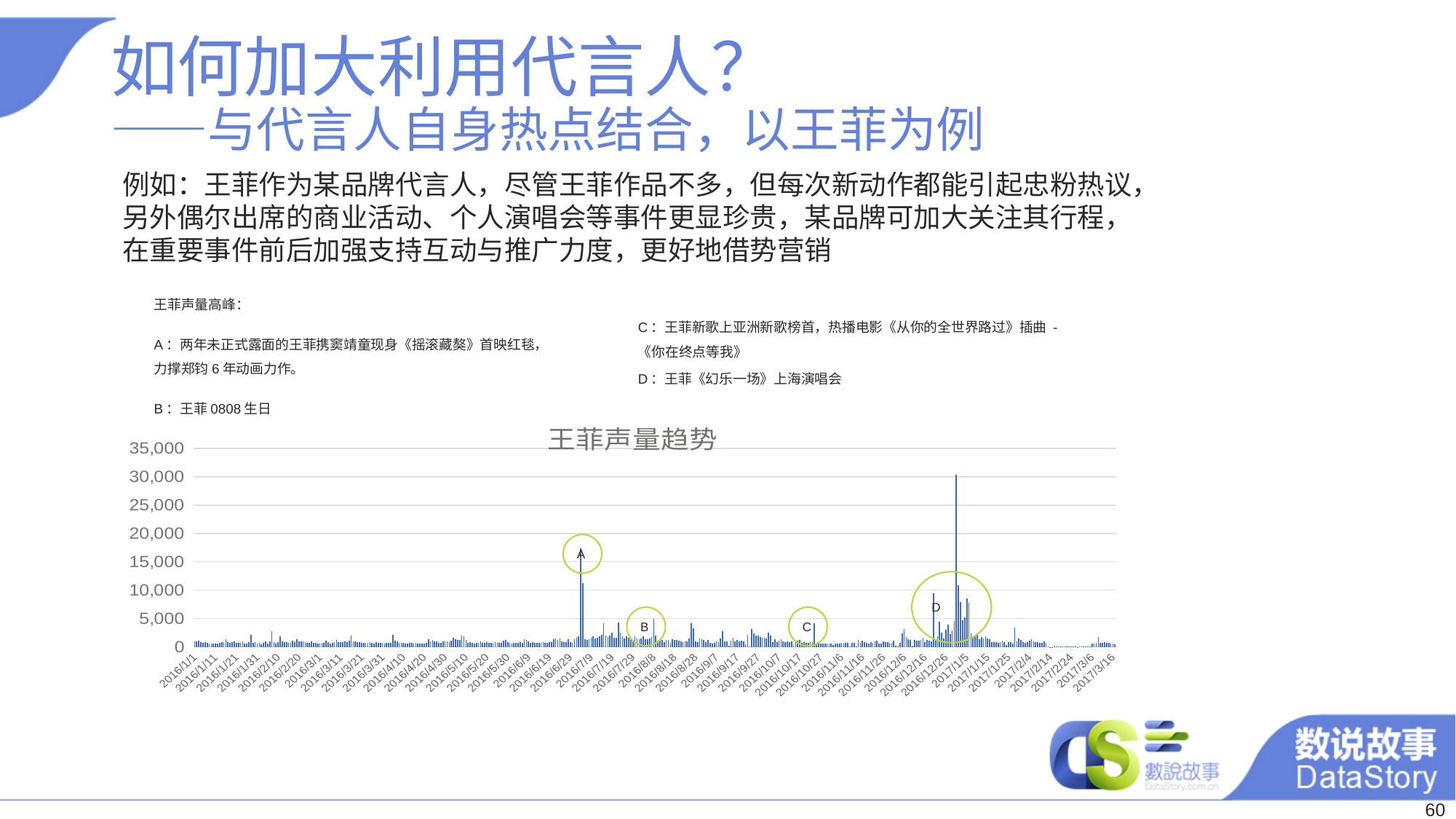

# 如何加大利用代言人？ ——与代言人自身热点结合，以王菲为例

例如：王菲作为某品牌代言人，尽管王菲作品不多，但每次新动作都能引起忠粉热议，另外偶尔出席的商业活动、个人演唱会等事件更显珍贵，某品牌可加大关注其行程，在重要事件前后加强支持互动与推广力度，更好地借势营销
王菲声量高峰：
A：两年未正式露面的王菲携窦靖童现身《摇滚藏獒》首映红毯，力撑郑钧6年动画力作。
B：王菲0808生日
C：王菲新歌上亚洲新歌榜首，热播电影《从你的全世界路过》插曲 -《你在终点等我》
D：王菲《幻乐一场》上海演唱会

### Chart:

| Category | 王菲声量趋势 |
|---|---|
| 42370 | 913.0 |
| 42371 | 961.0 |
| 42372 | 1061.0 |
| 42373 | 891.0 |
| 42374 | 771.0 |
| 42375 | 797.0 |
| 42376 | 736.0 |
| 42377 | 554.0 |
| 42378 | 564.0 |
| 42379 | 569.0 |
| 42380 | 626.0 |
| 42381 | 618.0 |
| 42382 | 733.0 |
| 42383 | 821.0 |
| 42384 | 829.0 |
| 42385 | 1385.0 |
| 42386 | 816.0 |
| 42387 | 755.0 |
| 42388 | 839.0 |
| 42389 | 914.0 |
| 42390 | 722.0 |
| 42391 | 772.0 |
| 42392 | 674.0 |
| 42393 | 932.0 |
| 42394 | 649.0 |
| 42395 | 578.0 |
| 42396 | 886.0 |
| 42397 | 2067.0 |
| 42398 | 679.0 |
| 42399 | 786.0 |
| 42400 | 650.0 |
| 42401 | 680.0 |
| 42402 | 508.0 |
| 42403 | 686.0 |
| 42404 | 955.0 |
| 42405 | 639.0 |
| 42406 | 1015.0 |
| 42407 | 2819.0 |
| 42408 | 868.0 |
| 42409 | 626.0 |
| 42410 | 848.0 |
| 42411 | 1915.0 |
| 42412 | 998.0 |
| 42413 | 845.0 |
| 42414 | 789.0 |
| 42415 | 764.0 |
| 42416 | 699.0 |
| 42417 | 1075.0 |
| 42418 | 807.0 |
| 42419 | 1320.0 |
| 42420 | 949.0 |
| 42421 | 941.0 |
| 42422 | 913.0 |
| 42423 | 821.0 |
| 42424 | 712.0 |
| 42425 | 751.0 |
| 42426 | 917.0 |
| 42427 | 735.0 |
| 42428 | 694.0 |
| 42429 | 580.0 |
| 42430 | 588.0 |
| 42431 | 708.0 |
| 42432 | 670.0 |
| 42433 | 1156.0 |
| 42434 | 820.0 |
| 42435 | 614.0 |
| 42436 | 714.0 |
| 42437 | 885.0 |
| 42438 | 1275.0 |
| 42439 | 819.0 |
| 42440 | 891.0 |
| 42441 | 831.0 |
| 42442 | 959.0 |
| 42443 | 880.0 |
| 42444 | 1159.0 |
| 42445 | 2050.0 |
| 42446 | 1037.0 |
| 42447 | 941.0 |
| 42448 | 858.0 |
| 42449 | 785.0 |
| 42450 | 678.0 |
| 42451 | 696.0 |
| 42452 | 717.0 |
| 42453 | 696.0 |
| 42454 | 785.0 |
| 42455 | 683.0 |
| 42456 | 594.0 |
| 42457 | 824.0 |
| 42458 | 755.0 |
| 42459 | 668.0 |
| 42460 | 712.0 |
| 42461 | 638.0 |
| 42462 | 660.0 |
| 42463 | 735.0 |
| 42464 | 741.0 |
| 42465 | 2103.0 |
| 42466 | 1142.0 |
| 42467 | 956.0 |
| 42468 | 726.0 |
| 42469 | 682.0 |
| 42470 | 656.0 |
| 42471 | 612.0 |
| 42472 | 589.0 |
| 42473 | 659.0 |
| 42474 | 683.0 |
| 42475 | 621.0 |
| 42476 | 678.0 |
| 42477 | 600.0 |
| 42478 | 581.0 |
| 42479 | 573.0 |
| 42480 | 618.0 |
| 42481 | 753.0 |
| 42482 | 1332.0 |
| 42483 | 989.0 |
| 42484 | 1259.0 |
| 42485 | 1032.0 |
| 42486 | 932.0 |
| 42487 | 769.0 |
| 42488 | 771.0 |
| 42489 | 947.0 |
| 42490 | 917.0 |
| 42491 | 918.0 |
| 42492 | 788.0 |
| 42493 | 1065.0 |
| 42494 | 1643.0 |
| 42495 | 1364.0 |
| 42496 | 1176.0 |
| 42497 | 1231.0 |
| 42498 | 1941.0 |
| 42499 | 1821.0 |
| 42500 | 1211.0 |
| 42501 | 774.0 |
| 42502 | 845.0 |
| 42503 | 728.0 |
| 42504 | 597.0 |
| 42505 | 759.0 |
| 42506 | 737.0 |
| 42507 | 975.0 |
| 42508 | 764.0 |
| 42509 | 665.0 |
| 42510 | 803.0 |
| 42511 | 762.0 |
| 42512 | 674.0 |
| 42513 | 679.0 |
| 42514 | 832.0 |
| 42515 | 699.0 |
| 42516 | 740.0 |
| 42517 | 735.0 |
| 42518 | 1152.0 |
| 42519 | 1200.0 |
| 42520 | 790.0 |
| 42521 | 683.0 |
| 42522 | 616.0 |
| 42523 | 738.0 |
| 42524 | 663.0 |
| 42525 | 675.0 |
| 42526 | 803.0 |
| 42527 | 720.0 |
| 42528 | 1308.0 |
| 42529 | 1260.0 |
| 42530 | 973.0 |
| 42531 | 691.0 |
| 42532 | 841.0 |
| 42533 | 717.0 |
| 42534 | 758.0 |
| 42535 | 657.0 |
| 42536 | 714.0 |
| 42537 | 819.0 |
| 42538 | 772.0 |
| 42539 | 735.0 |
| 42540 | 904.0 |
| 42541 | 898.0 |
| 42542 | 1314.0 |
| 42543 | 1504.0 |
| 42544 | 1285.0 |
| 42545 | 1471.0 |
| 42546 | 971.0 |
| 42547 | 858.0 |
| 42548 | 884.0 |
| 42549 | 1348.0 |
| 42550 | 859.0 |
| 42551 | 760.0 |
| 42552 | 1347.0 |
| 42553 | 1648.0 |
| 42554 | 1885.0 |
| 42555 | 17452.0 |
| 42556 | 11234.0 |
| 42557 | 1396.0 |
| 42558 | 1239.0 |
| 42559 | 1321.0 |
| 42560 | 1640.0 |
| 42561 | 1868.0 |
| 42562 | 1517.0 |
| 42563 | 1648.0 |
| 42564 | 1821.0 |
| 42565 | 2155.0 |
| 42566 | 4207.0 |
| 42567 | 1955.0 |
| 42568 | 1776.0 |
| 42569 | 1989.0 |
| 42570 | 2501.0 |
| 42571 | 1671.0 |
| 42572 | 1605.0 |
| 42573 | 4375.0 |
| 42574 | 2454.0 |
| 42575 | 1831.0 |
| 42576 | 1464.0 |
| 42577 | 1847.0 |
| 42578 | 1653.0 |
| 42579 | 1344.0 |
| 42580 | 1283.0 |
| 42581 | 1817.0 |
| 42582 | 1505.0 |
| 42583 | 1407.0 |
| 42584 | 1499.0 |
| 42585 | 1895.0 |
| 42586 | 1400.0 |
| 42587 | 1338.0 |
| 42588 | 1489.0 |
| 42589 | 1698.0 |
| 42590 | 4978.0 |
| 42591 | 1981.0 |
| 42592 | 1158.0 |
| 42593 | 1224.0 |
| 42594 | 1268.0 |
| 42595 | 787.0 |
| 42596 | 1264.0 |
| 42597 | 1180.0 |
| 42598 | 711.0 |
| 42599 | 1415.0 |
| 42600 | 1207.0 |
| 42601 | 1198.0 |
| 42602 | 1103.0 |
| 42603 | 1034.0 |
| 42604 | 851.0 |
| 42605 | 976.0 |
| 42606 | 1026.0 |
| 42607 | 1446.0 |
| 42608 | 4164.0 |
| 42609 | 3247.0 |
| 42610 | 999.0 |
| 42611 | 865.0 |
| 42612 | 1494.0 |
| 42613 | 1359.0 |
| 42614 | 1263.0 |
| 42615 | 872.0 |
| 42616 | 1268.0 |
| 42617 | 756.0 |
| 42618 | 645.0 |
| 42619 | 689.0 |
| 42620 | 925.0 |
| 42621 | 860.0 |
| 42622 | 1523.0 |
| 42623 | 2760.0 |
| 42624 | 930.0 |
| 42625 | 1003.0 |
| 42626 | 215.0 |
| 42627 | 1146.0 |
| 42628 | 1611.0 |
| 42629 | 971.0 |
| 42630 | 1247.0 |
| 42631 | 959.0 |
| 42632 | 1095.0 |
| 42633 | 1027.0 |
| 42634 | 499.0 |
| 42635 | 2171.0 |
| 42636 | 128.0 |
| 42637 | 3104.0 |
| 42638 | 2365.0 |
| 42639 | 2042.0 |
| 42640 | 2017.0 |
| 42641 | 1711.0 |
| 42642 | 1599.0 |
| 42643 | 1638.0 |
| 42644 | 1534.0 |
| 42645 | 2559.0 |
| 42646 | 1967.0 |
| 42647 | 816.0 |
| 42648 | 1363.0 |
| 42649 | 897.0 |
| 42650 | 1104.0 |
| 42651 | 1309.0 |
| 42652 | 919.0 |
| 42653 | 873.0 |
| 42654 | 971.0 |
| 42655 | 848.0 |
| 42656 | 1002.0 |
| 42657 | 190.0 |
| 42658 | 1122.0 |
| 42659 | 1052.0 |
| 42660 | 1244.0 |
| 42661 | 770.0 |
| 42662 | 782.0 |
| 42663 | 698.0 |
| 42664 | 708.0 |
| 42665 | 817.0 |
| 42666 | 842.0 |
| 42667 | 4176.0 |
| 42668 | 642.0 |
| 42669 | 767.0 |
| 42670 | 641.0 |
| 42671 | 623.0 |
| 42672 | 576.0 |
| 42673 | 638.0 |
| 42674 | 629.0 |
| 42675 | 528.0 |
| 42676 | 298.0 |
| 42677 | 584.0 |
| 42678 | 616.0 |
| 42679 | 631.0 |
| 42680 | 652.0 |
| 42681 | 592.0 |
| 42682 | 675.0 |
| 42683 | 664.0 |
| 42684 | 91.0 |
| 42685 | 689.0 |
| 42686 | 666.0 |
| 42687 | 47.0 |
| 42688 | 1200.0 |
| 42689 | 760.0 |
| 42690 | 1103.0 |
| 42691 | 902.0 |
| 42692 | 657.0 |
| 42693 | 611.0 |
| 42694 | 793.0 |
| 42695 | 748.0 |
| 42696 | 1030.0 |
| 42697 | 1080.0 |
| 42698 | 595.0 |
| 42699 | 529.0 |
| 42700 | 1016.0 |
| 42701 | 802.0 |
| 42702 | 907.0 |
| 42703 | 719.0 |
| 42704 | 691.0 |
| 42705 | 1122.0 |
| 42706 | 240.0 |
| 42707 | 14.0 |
| 42708 | 663.0 |
| 42709 | 2339.0 |
| 42710 | 3220.0 |
| 42711 | 1700.0 |
| 42712 | 1323.0 |
| 42713 | 1204.0 |
| 42714 | 163.0 |
| 42715 | 1271.0 |
| 42716 | 1067.0 |
| 42717 | 1123.0 |
| 42718 | 1253.0 |
| 42719 | 1605.0 |
| 42720 | 828.0 |
| 42721 | 1189.0 |
| 42722 | 1138.0 |
| 42723 | 938.0 |
| 42724 | 9417.0 |
| 42725 | 1063.0 |
| 42726 | 1928.0 |
| 42727 | 4388.0 |
| 42728 | 2463.0 |
| 42729 | 1445.0 |
| 42730 | 2968.0 |
| 42731 | 3971.0 |
| 42732 | 2266.0 |
| 42733 | 2861.0 |
| 42734 | 4609.0 |
| 42735 | 30388.0 |
| 42736 | 10874.0 |
| 42737 | 7841.0 |
| 42738 | 4736.0 |
| 42739 | 5239.0 |
| 42740 | 8604.0 |
| 42741 | 7812.0 |
| 42742 | 2441.0 |
| 42743 | 1825.0 |
| 42744 | 1875.0 |
| 42745 | 2382.0 |
| 42746 | 1382.0 |
| 42747 | 1746.0 |
| 42748 | 1440.0 |
| 42749 | 1855.0 |
| 42750 | 1481.0 |
| 42751 | 1316.0 |
| 42752 | 833.0 |
| 42753 | 878.0 |
| 42754 | 899.0 |
| 42755 | 729.0 |
| 42756 | 796.0 |
| 42757 | 1107.0 |
| 42758 | 836.0 |
| 42759 | 273.0 |
| 42760 | 885.0 |
| 42761 | 874.0 |
| 42762 | 616.0 |
| 42763 | 3374.0 |
| 42764 | 1012.0 |
| 42765 | 1490.0 |
| 42766 | 1193.0 |
| 42767 | 837.0 |
| 42768 | 760.0 |
| 42769 | 783.0 |
| 42770 | 1107.0 |
| 42771 | 1397.0 |
| 42772 | 939.0 |
| 42773 | 881.0 |
| 42774 | 859.0 |
| 42775 | 776.0 |
| 42776 | 776.0 |
| 42777 | 932.0 |
| 42778 | 723.0 |
| 42779 | 56.0 |
| 42780 | 3.0 |
| 42781 | 4.0 |
| 42782 | 19.0 |
| 42783 | 11.0 |
| 42784 | 14.0 |
| 42785 | 10.0 |
| 42786 | 15.0 |
| 42787 | 10.0 |
| 42788 | 62.0 |
| 42789 | 36.0 |
| 42790 | 31.0 |
| 42791 | 19.0 |
| 42792 | 14.0 |
| 42793 | 6.0 |
| 42794 | 18.0 |
| 42795 | 8.0 |
| 42796 | 20.0 |
| 42797 | 8.0 |
| 42798 | 13.0 |
| 42799 | 7.0 |
| 42800 | 581.0 |
| 42801 | 615.0 |
| 42802 | 698.0 |
| 42803 | 1734.0 |
| 42804 | 655.0 |
| 42805 | 658.0 |
| 42806 | 829.0 |
| 42807 | 663.0 |
| 42808 | 719.0 |
| 42809 | 598.0 |
| 42810 | 592.0 |
| 42811 | 485.0 |
A
D
B
C
60